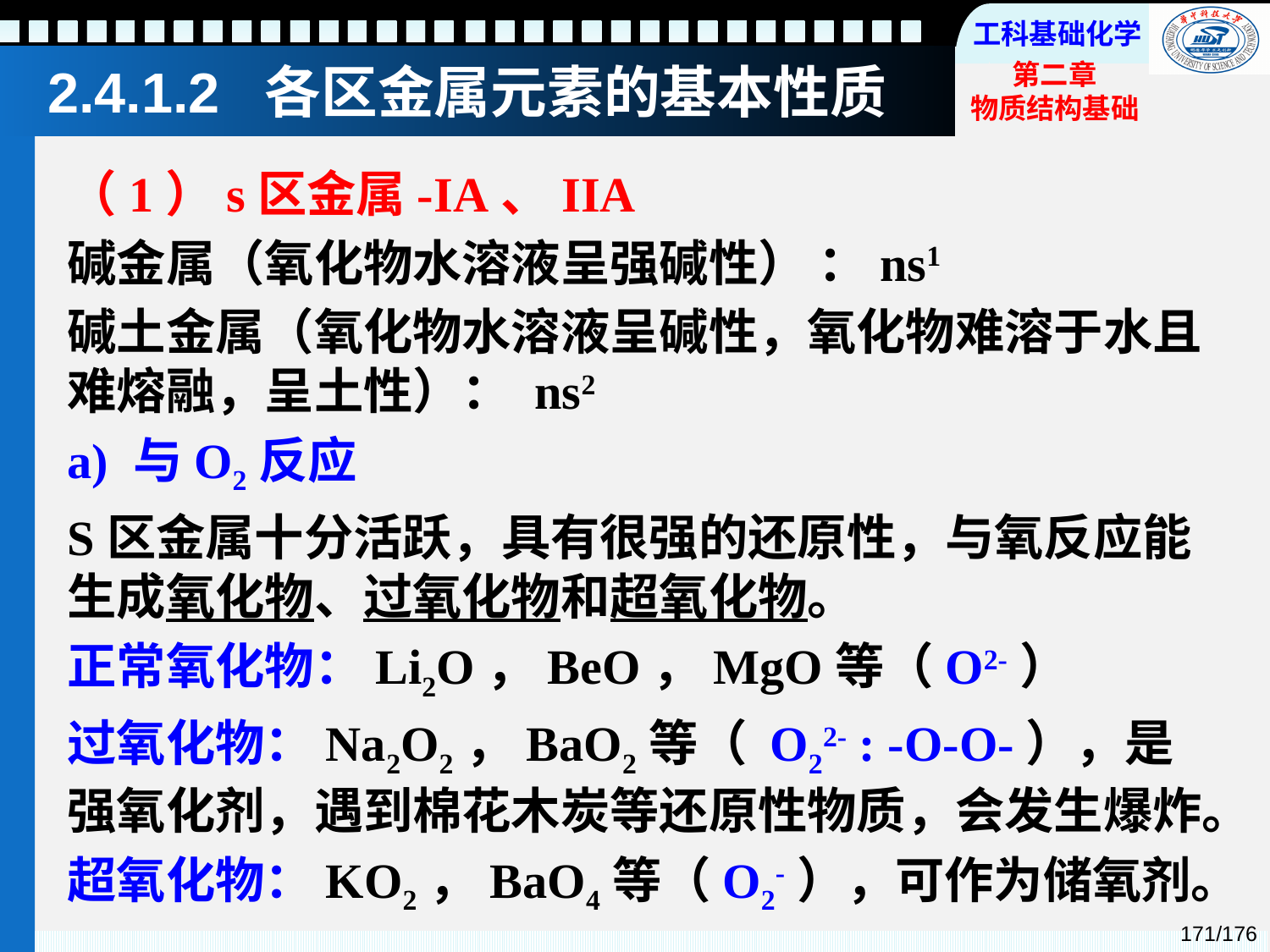

# 2.4.1.2  各区金属元素的基本性质
（1）s区金属-IA、IIA
碱金属（氧化物水溶液呈强碱性） ：ns1
碱土金属（氧化物水溶液呈碱性，氧化物难溶于水且难熔融，呈土性）： ns2
a) 与O2反应
S区金属十分活跃，具有很强的还原性，与氧反应能生成氧化物、过氧化物和超氧化物。
正常氧化物：Li2O，BeO，MgO等（O2-）
过氧化物：Na2O2，BaO2等（ O22- : -O-O-），是强氧化剂，遇到棉花木炭等还原性物质，会发生爆炸。
超氧化物：KO2，BaO4等（O2-），可作为储氧剂。